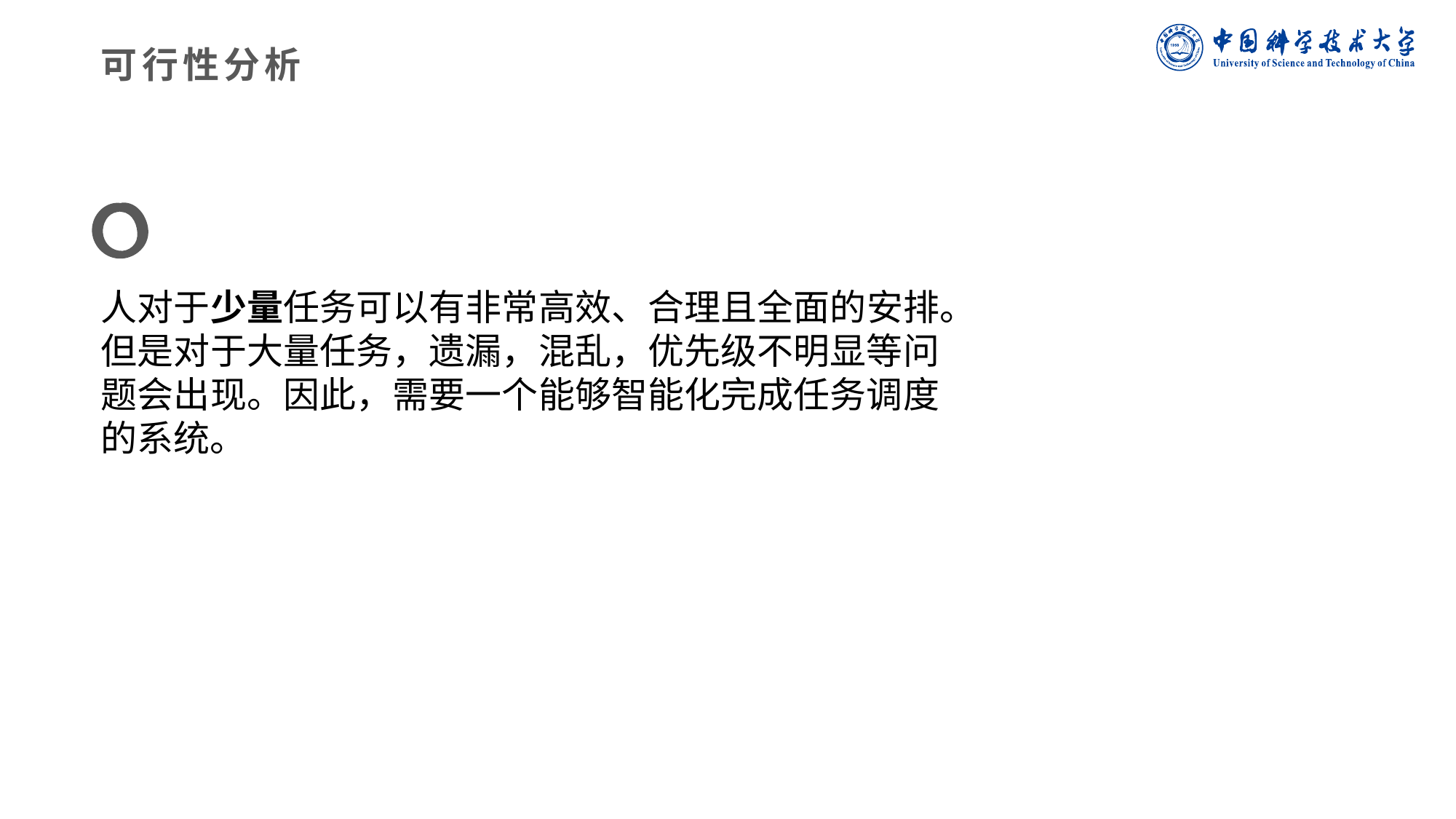

可行性分析

人对于少量任务可以有非常高效、合理且全面的安排。但是对于大量任务，遗漏，混乱，优先级不明显等问题会出现。因此，需要一个能够智能化完成任务调度的系统。
6